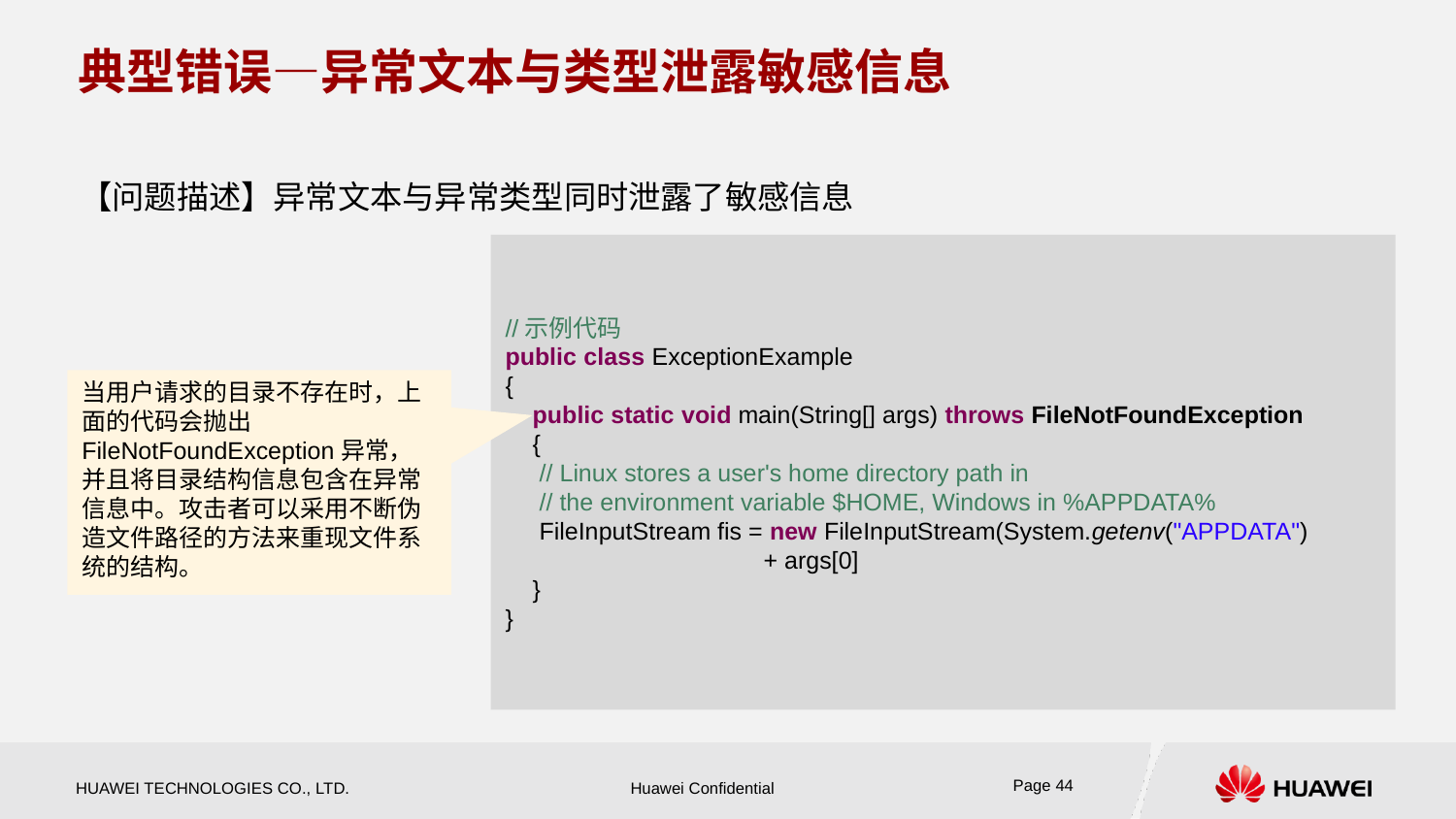

# 典型错误—异常文本与类型泄露敏感信息
【问题描述】异常文本与异常类型同时泄露了敏感信息
//示例代码
public class ExceptionExample
{
    public static void main(String[] args) throws FileNotFoundException
    {
     // Linux stores a user's home directory path in
     // the environment variable $HOME, Windows in %APPDATA%
     FileInputStream fis = new FileInputStream(System.getenv("APPDATA")
                                      + args[0]
    }
}
当用户请求的目录不存在时，上面的代码会抛出FileNotFoundException异常，并且将目录结构信息包含在异常信息中。攻击者可以采用不断伪造文件路径的方法来重现文件系统的结构。